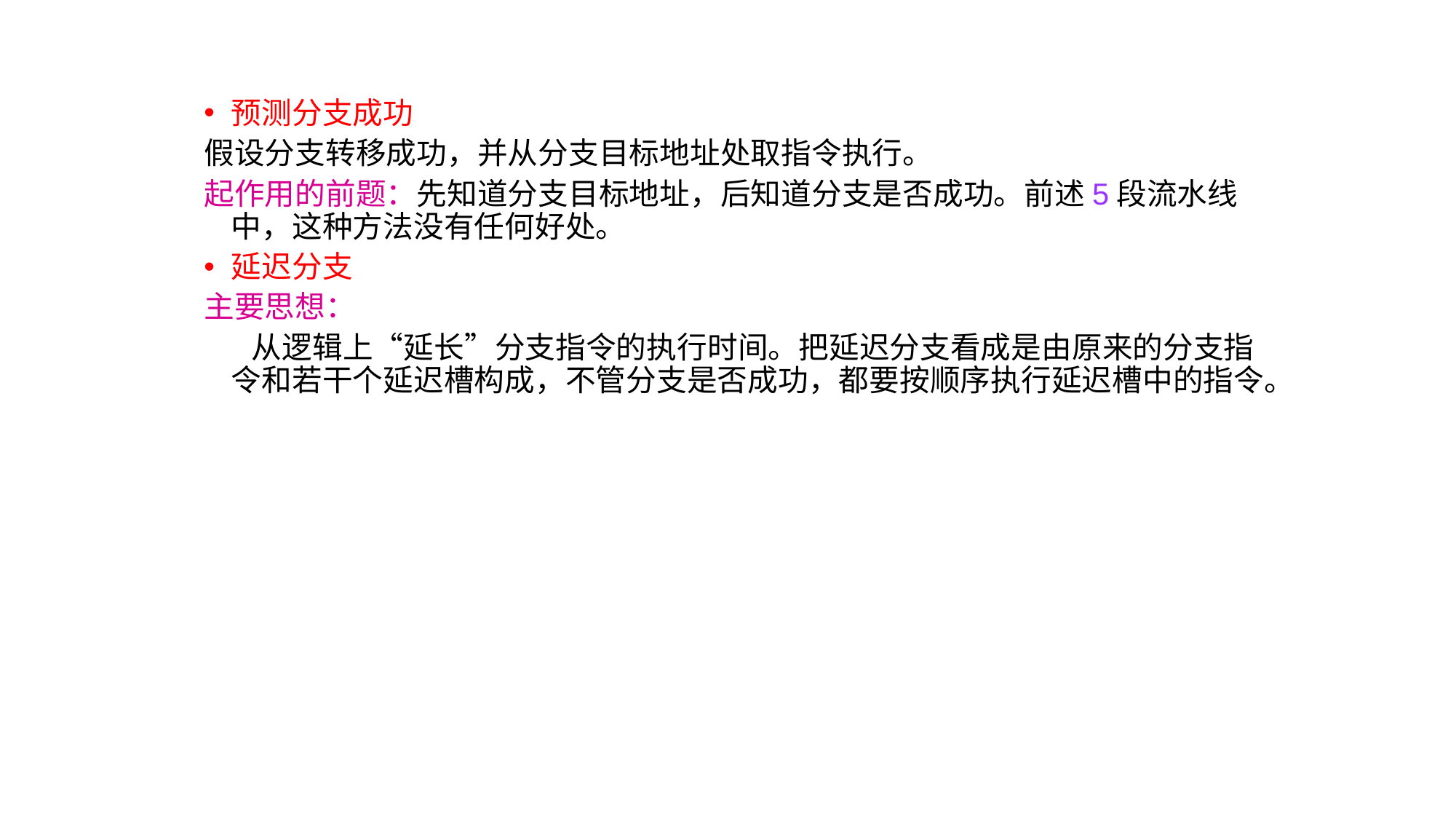

预测分支成功
假设分支转移成功，并从分支目标地址处取指令执行。
起作用的前题：先知道分支目标地址，后知道分支是否成功。前述5段流水线中，这种方法没有任何好处。
延迟分支
主要思想：
      从逻辑上“延长”分支指令的执行时间。把延迟分支看成是由原来的分支指令和若干个延迟槽构成，不管分支是否成功，都要按顺序执行延迟槽中的指令。